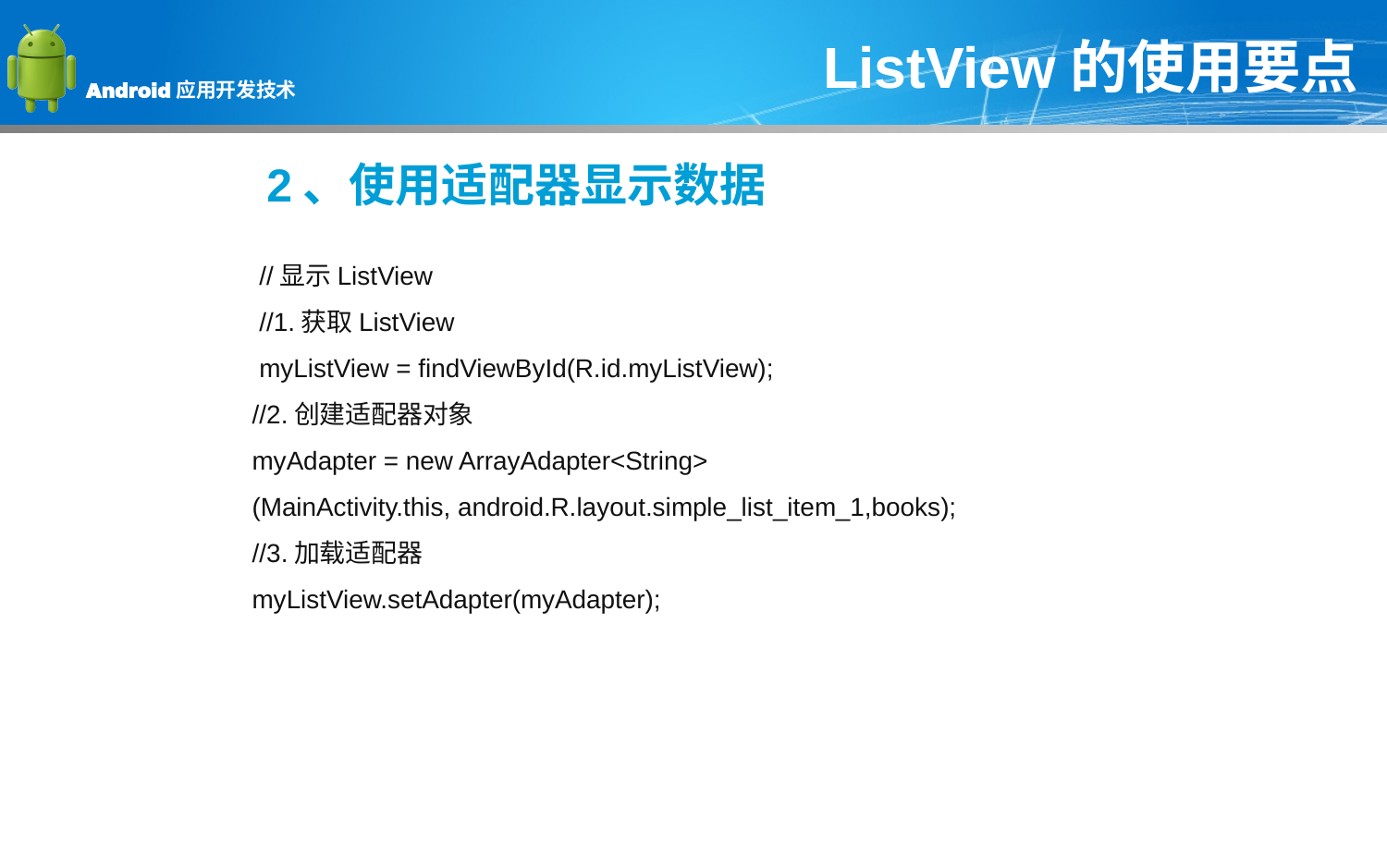

ListView的使用要点
2、使用适配器显示数据
 //显示ListView
 //1.获取ListView
 myListView = findViewById(R.id.myListView);
//2.创建适配器对象
myAdapter = new ArrayAdapter<String>
(MainActivity.this, android.R.layout.simple_list_item_1,books);
//3.加载适配器
myListView.setAdapter(myAdapter);